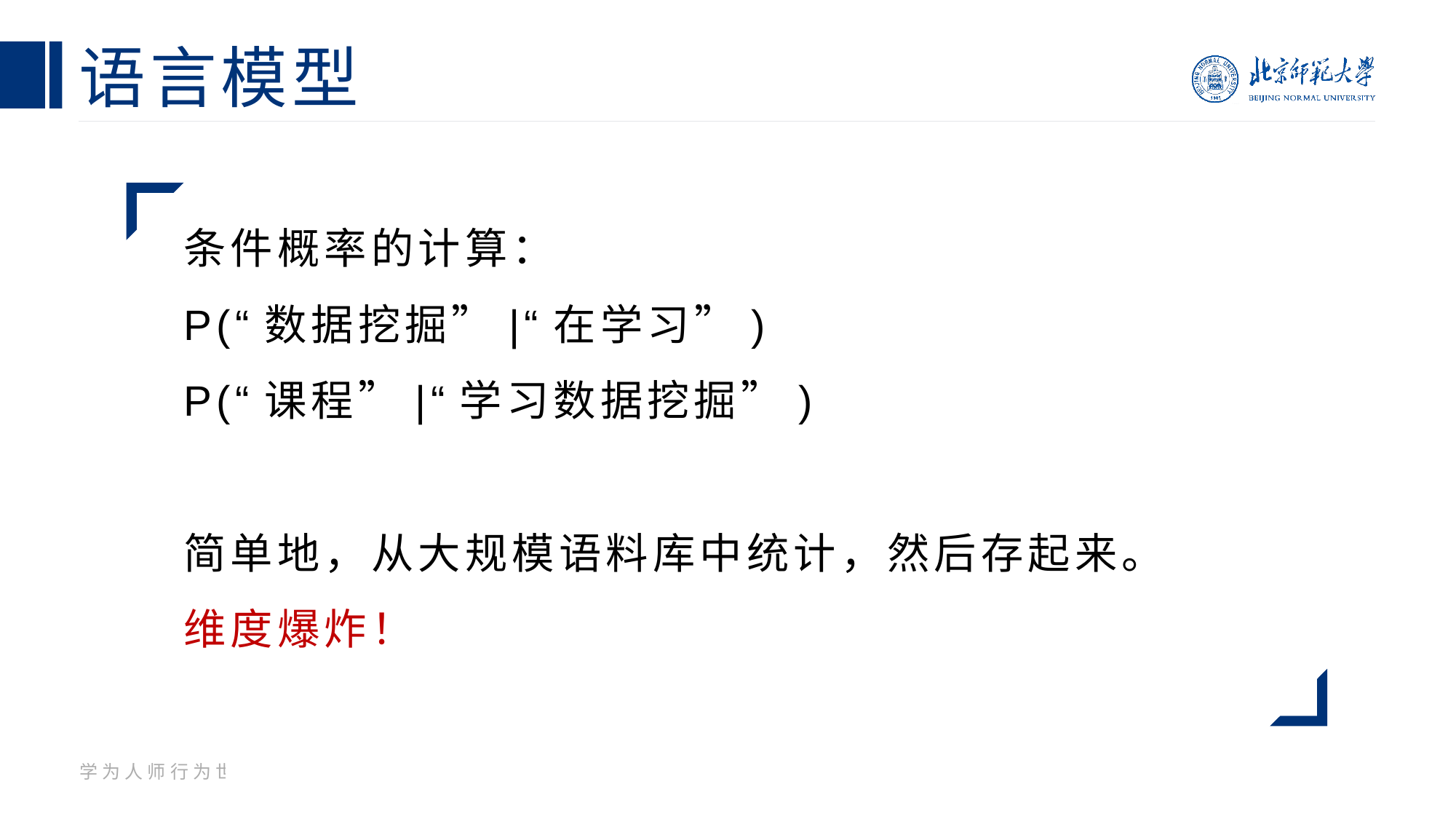

# 语言模型

条件概率的计算：
P(“数据挖掘”|“在学习”)
P(“课程”|“学习数据挖掘”)

简单地，从大规模语料库中统计，然后存起来。
维度爆炸！